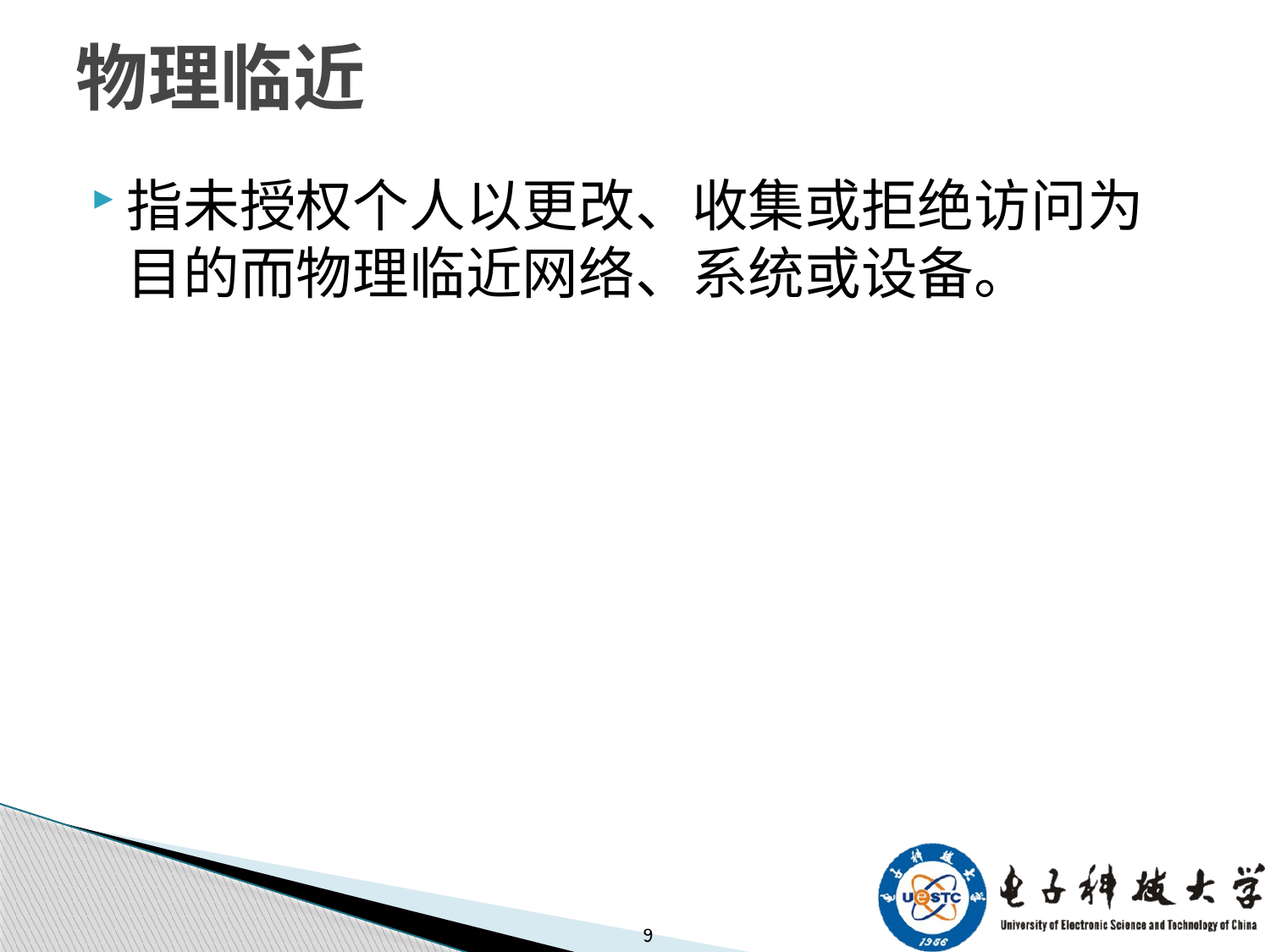

# 物理临近
指未授权个人以更改、收集或拒绝访问为目的而物理临近网络、系统或设备。
9